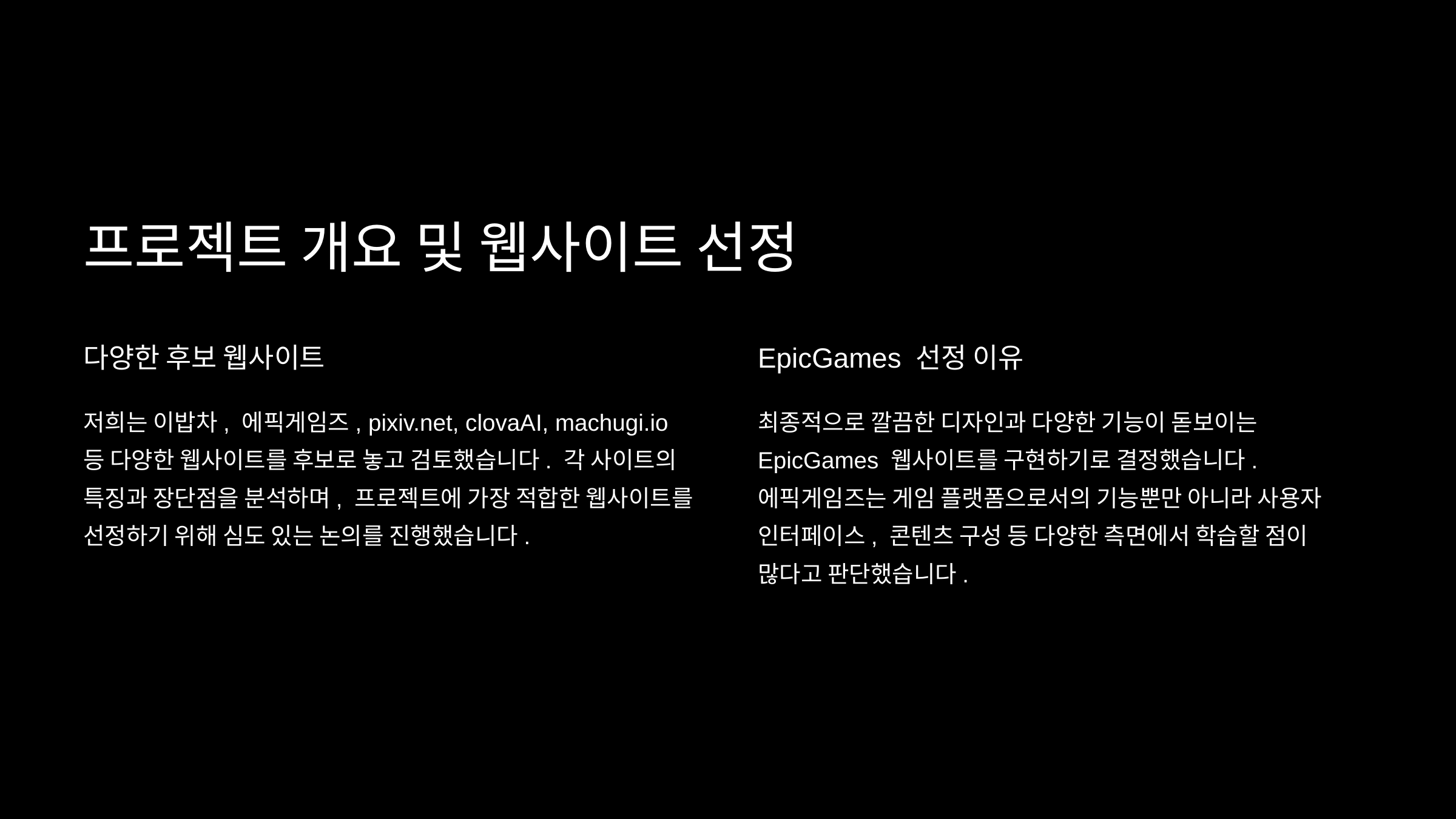

프로젝트 개요 및 웹사이트 선정
다양한 후보 웹사이트
EpicGames 선정 이유
저희는 이밥차, 에픽게임즈, pixiv.net, clovaAI, machugi.io 등 다양한 웹사이트를 후보로 놓고 검토했습니다. 각 사이트의 특징과 장단점을 분석하며, 프로젝트에 가장 적합한 웹사이트를 선정하기 위해 심도 있는 논의를 진행했습니다.
최종적으로 깔끔한 디자인과 다양한 기능이 돋보이는 EpicGames 웹사이트를 구현하기로 결정했습니다. 에픽게임즈는 게임 플랫폼으로서의 기능뿐만 아니라 사용자 인터페이스, 콘텐츠 구성 등 다양한 측면에서 학습할 점이 많다고 판단했습니다.